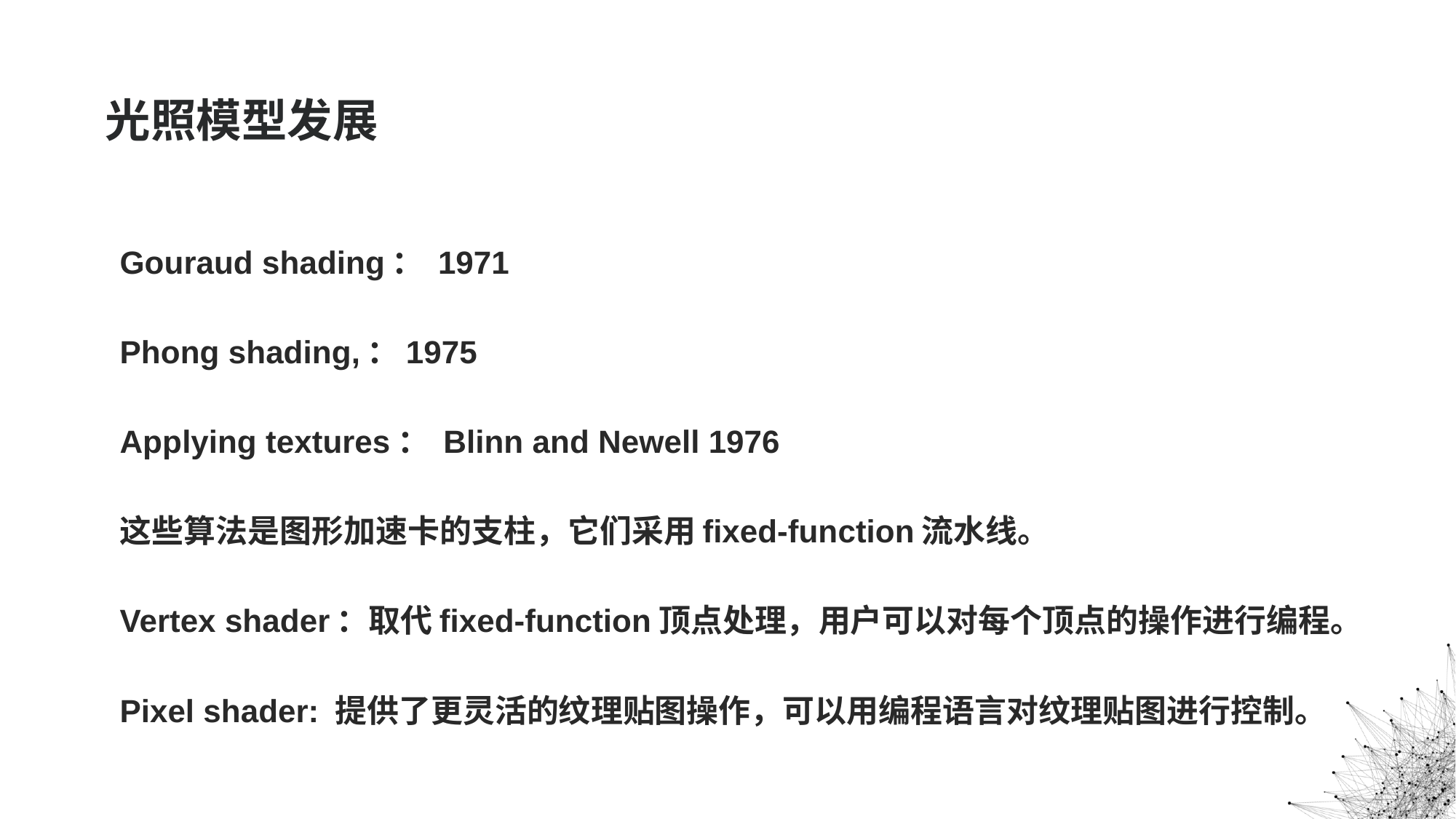

# 光照模型发展
Gouraud shading： 1971
Phong shading,：1975
Applying textures： Blinn and Newell 1976
这些算法是图形加速卡的支柱，它们采用fixed-function流水线。
Vertex shader：取代fixed-function顶点处理，用户可以对每个顶点的操作进行编程。
Pixel shader: 提供了更灵活的纹理贴图操作，可以用编程语言对纹理贴图进行控制。